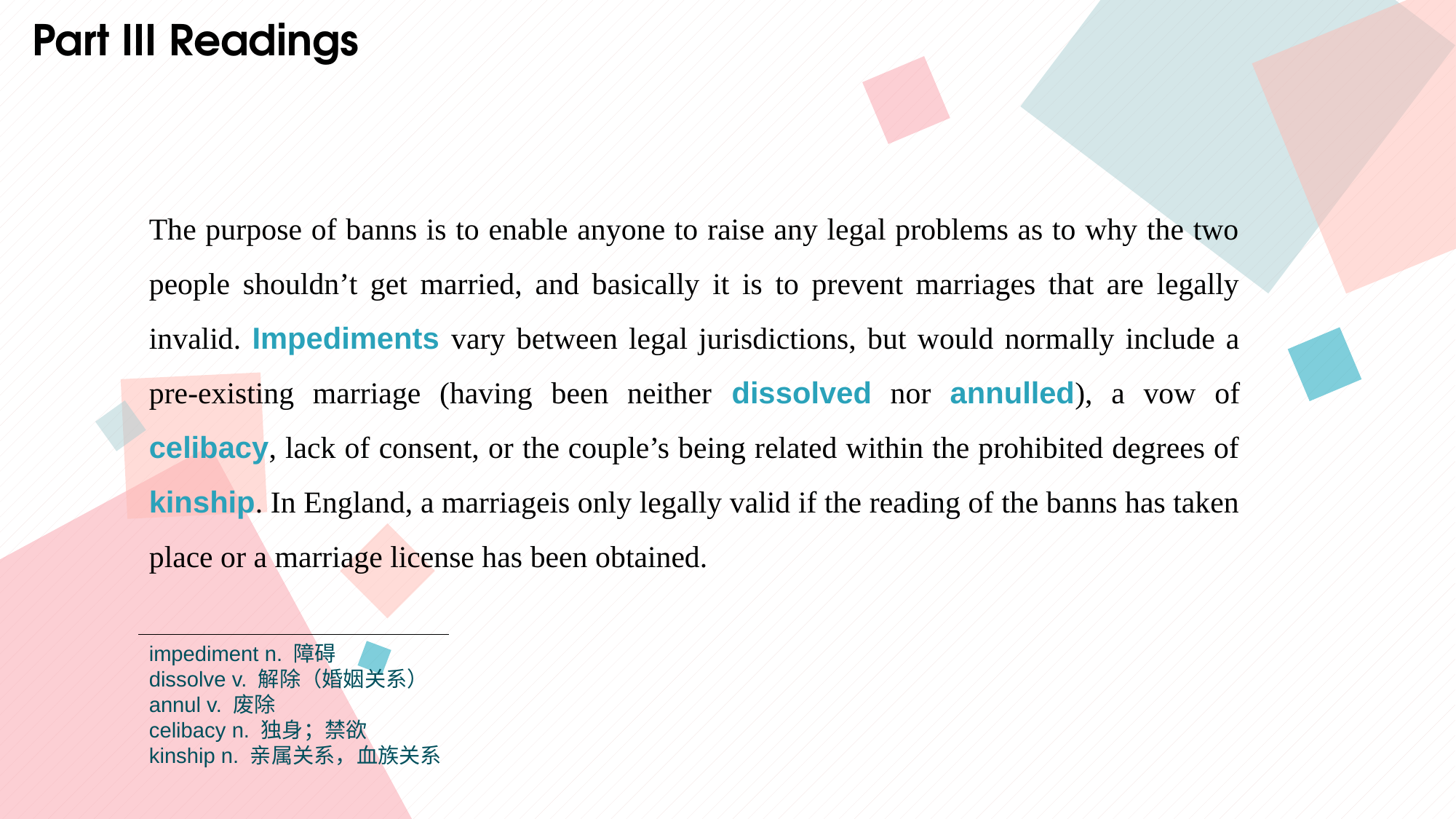

Part III Readings
The purpose of banns is to enable anyone to raise any legal problems as to why the two people shouldn’t get married, and basically it is to prevent marriages that are legally invalid. Impediments vary between legal jurisdictions, but would normally include a pre-existing marriage (having been neither dissolved nor annulled), a vow of celibacy, lack of consent, or the couple’s being related within the prohibited degrees of kinship. In England, a marriageis only legally valid if the reading of the banns has taken place or a marriage license has been obtained.
impediment n. 障碍
dissolve v. 解除（婚姻关系）
annul v. 废除
celibacy n. 独身；禁欲
kinship n. 亲属关系，血族关系